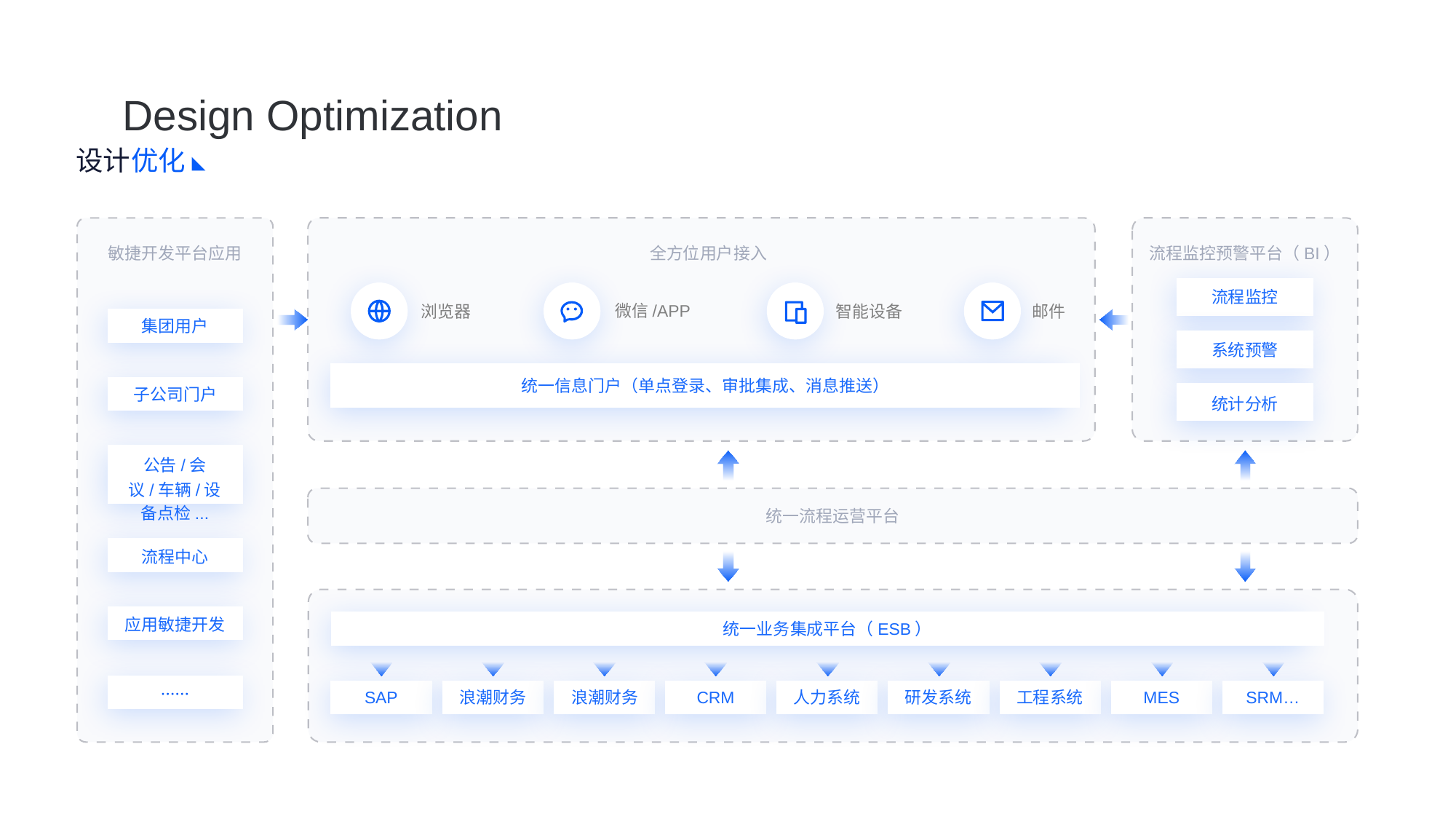

Design Optimization
设计
优化

敏捷开发平台应用
全方位用户接入
流程监控预警平台（BI）

流程监控

微信/APP
浏览器
智能设备
邮件

集团用户

系统预警

统一信息门户（单点登录、审批集成、消息推送）

子公司门户

统计分析

公告/会议/车辆/设备点检...

统一流程运营平台

流程中心

应用敏捷开发

统一业务集成平台（ESB）

SAP
浪潮财务
浪潮财务
CRM
人力系统
研发系统
工程系统
MES
SRM…